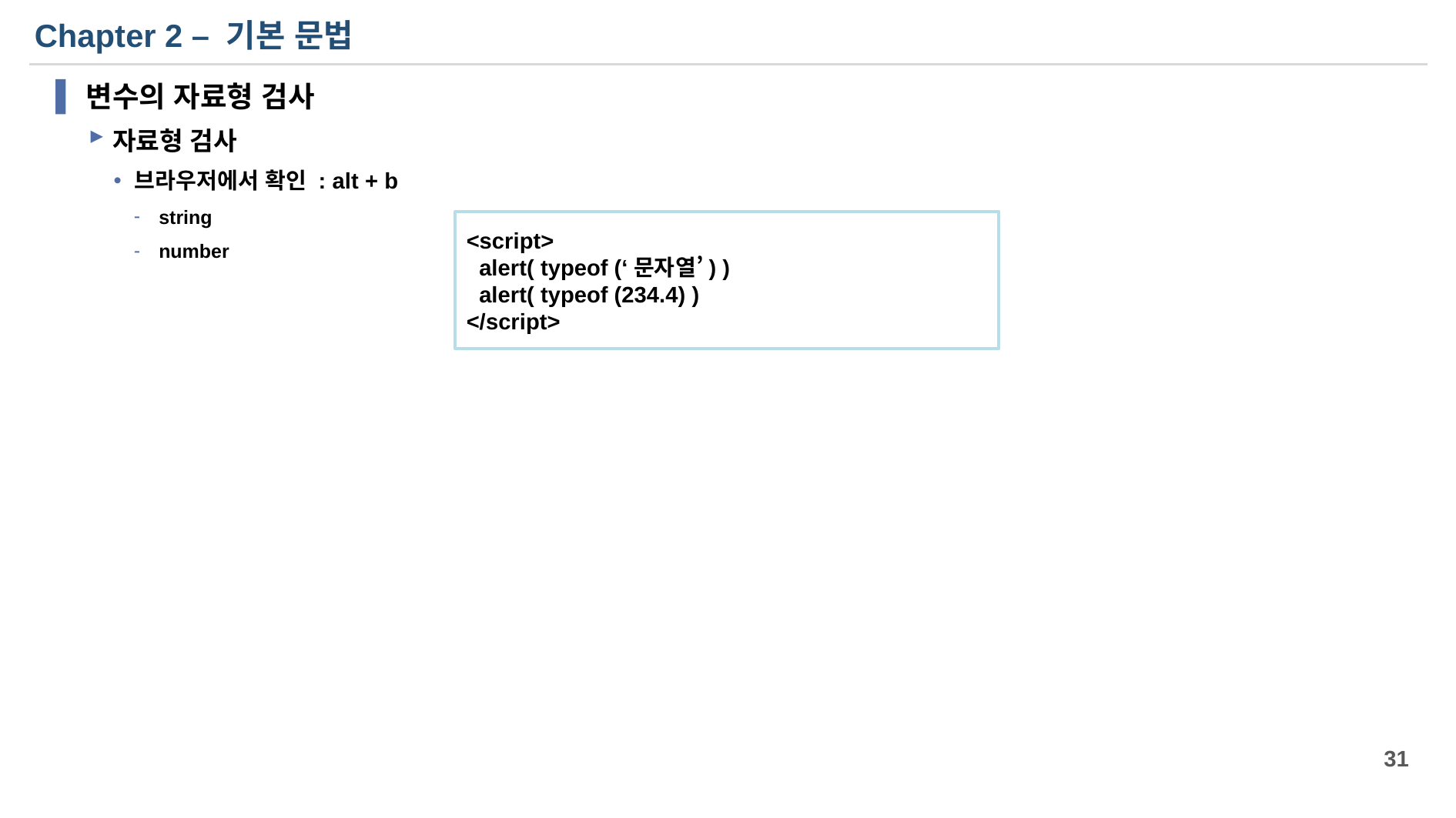

# Chapter 2 – 기본 문법
변수의 자료형 검사
자료형 검사
브라우저에서 확인 : alt + b
string
number

<script>
  alert( typeof (‘문자열’) )
  alert( typeof (234.4) )
</script>
31